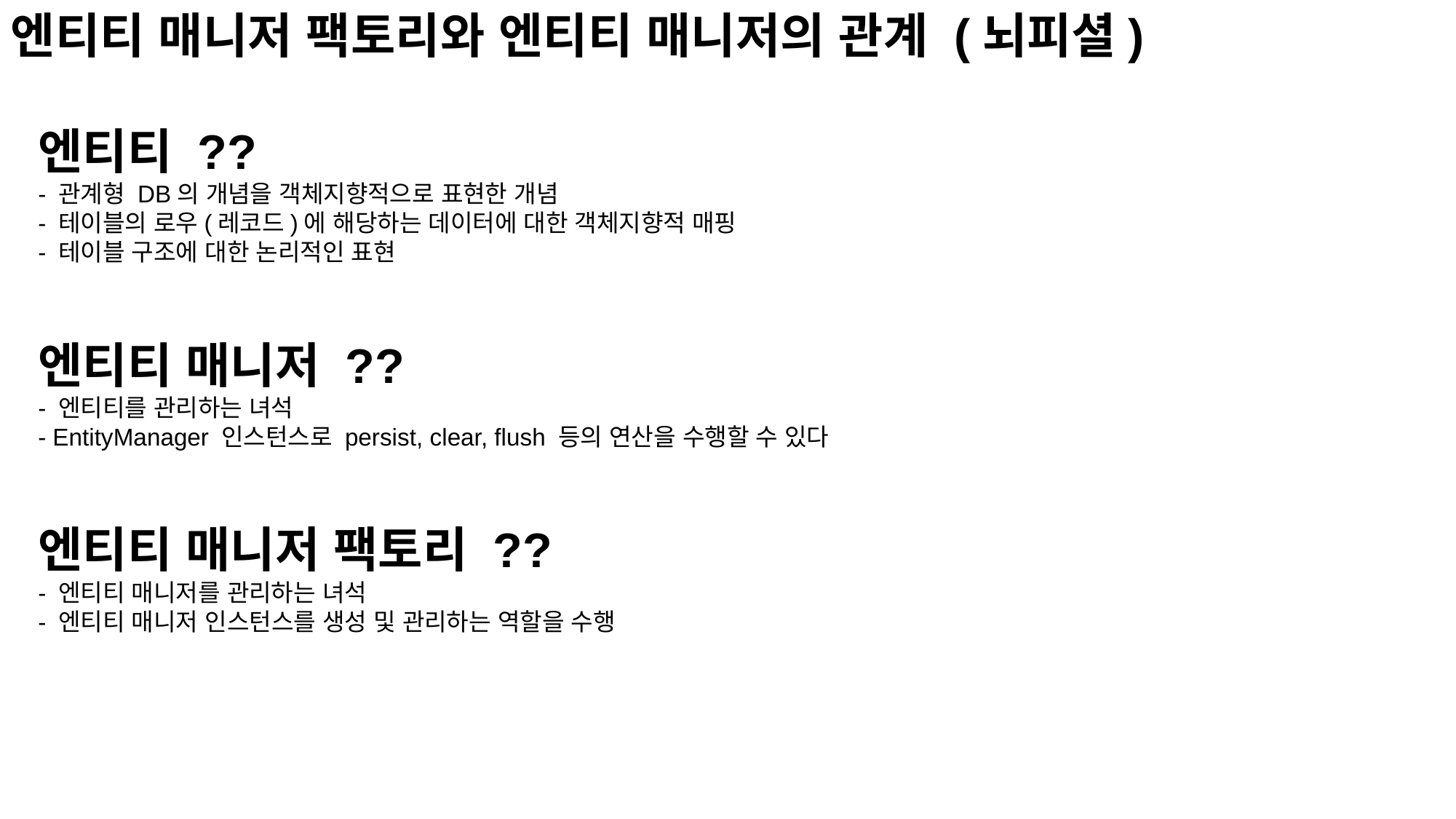

엔티티 매니저 팩토리와 엔티티 매니저의 관계 (뇌피셜)
엔티티 ??
- 관계형 DB의 개념을 객체지향적으로 표현한 개념
- 테이블의 로우(레코드)에 해당하는 데이터에 대한 객체지향적 매핑
- 테이블 구조에 대한 논리적인 표현
엔티티 매니저 ??
- 엔티티를 관리하는 녀석
- EntityManager 인스턴스로 persist, clear, flush 등의 연산을 수행할 수 있다
엔티티 매니저 팩토리 ??
- 엔티티 매니저를 관리하는 녀석
- 엔티티 매니저 인스턴스를 생성 및 관리하는 역할을 수행